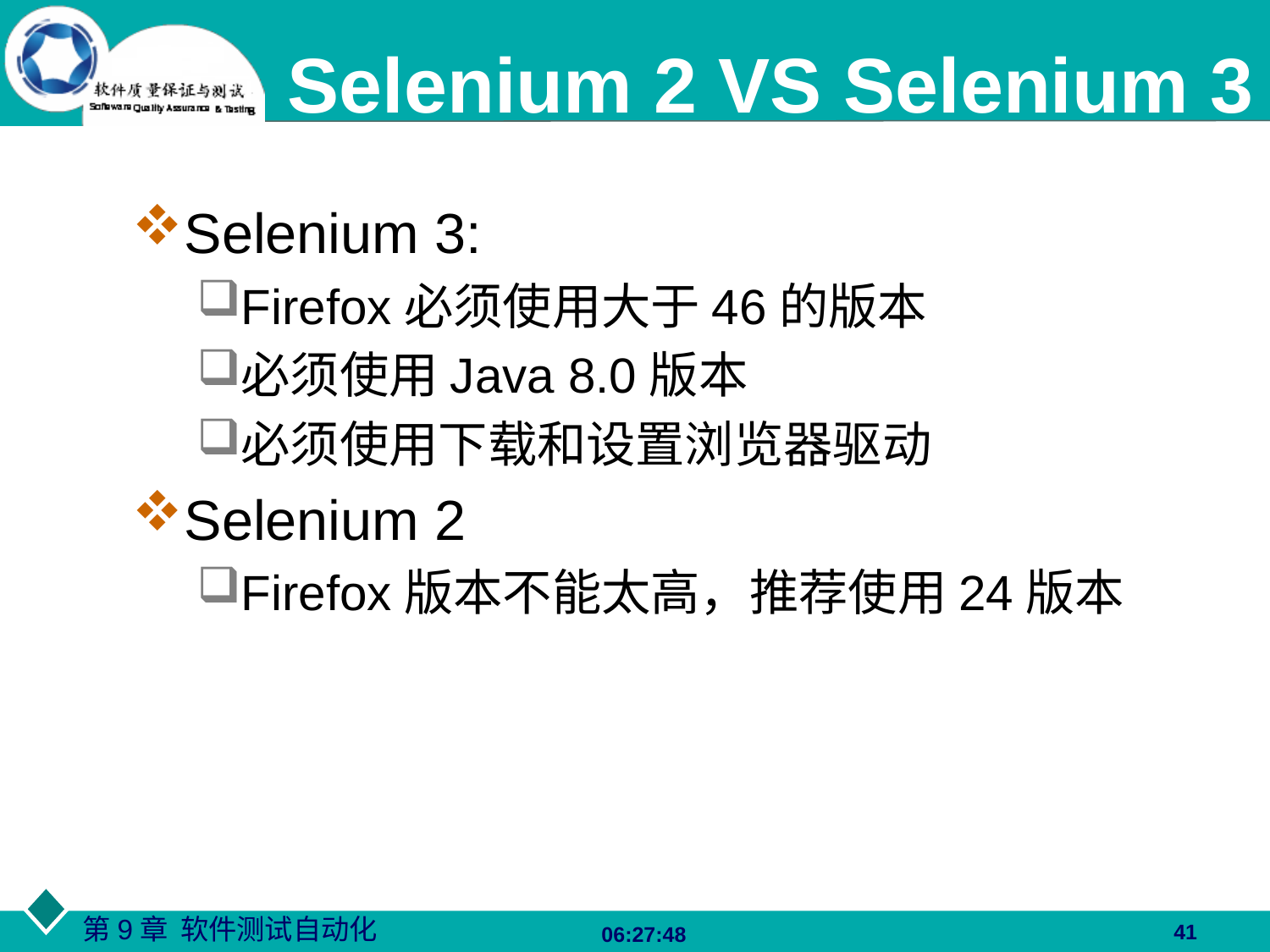

# Selenium 2 VS Selenium 3
Selenium 3:
Firefox必须使用大于46的版本
必须使用Java 8.0版本
必须使用下载和设置浏览器驱动
Selenium 2
Firefox版本不能太高，推荐使用24版本

41
06:27:48